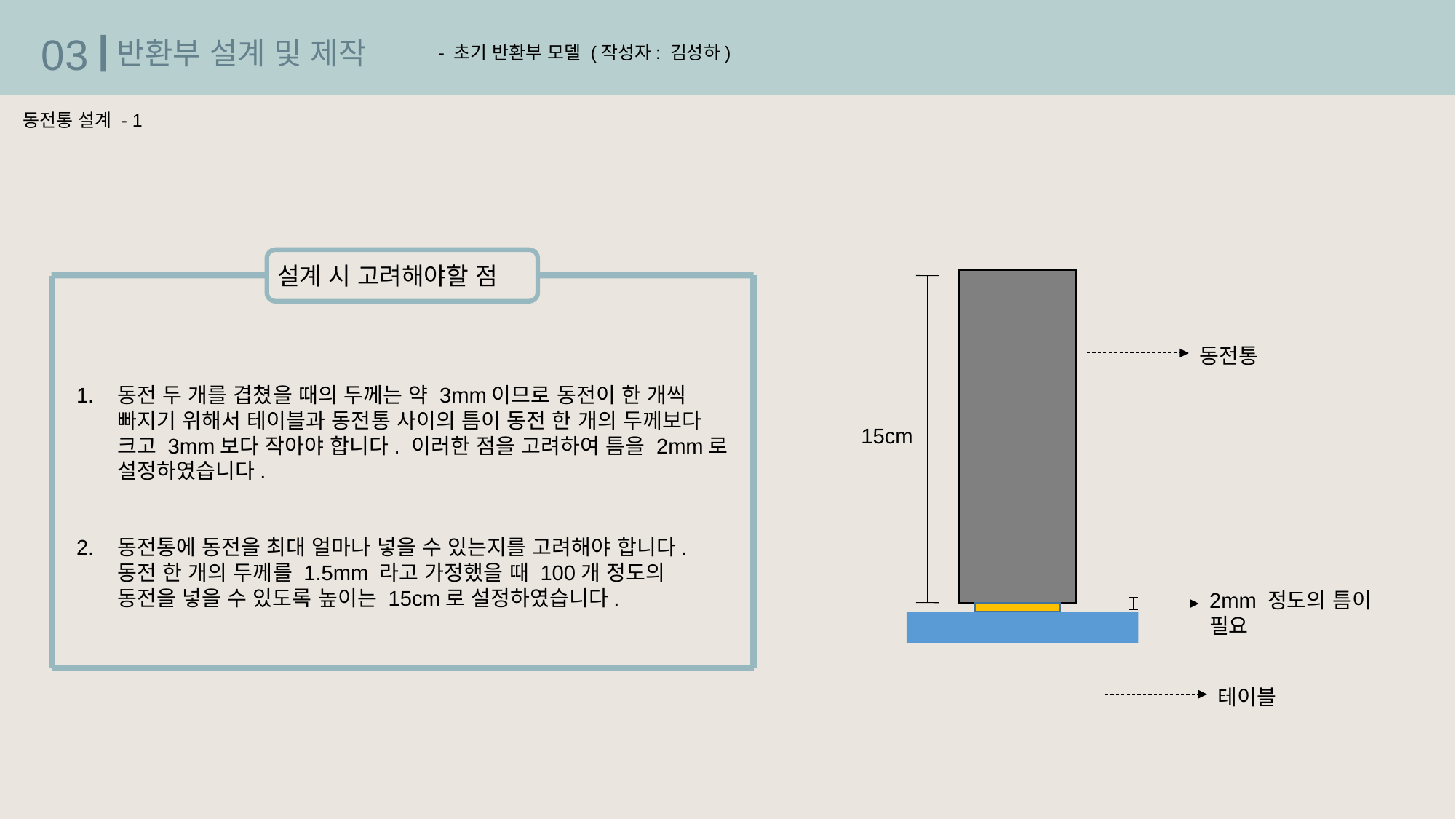

03
반환부 설계 및 제작

- 초기 반환부 모델 (작성자: 김성하)
동전통 설계 - 1

설계 시 고려해야할 점

동전통
2mm 정도의 틈이 필요

테이블
15cm
동전 두 개를 겹쳤을 때의 두께는 약 3mm이므로 동전이 한 개씩 빠지기 위해서 테이블과 동전통 사이의 틈이 동전 한 개의 두께보다 크고 3mm보다 작아야 합니다. 이러한 점을 고려하여 틈을 2mm로 설정하였습니다.

동전통에 동전을 최대 얼마나 넣을 수 있는지를 고려해야 합니다. 동전 한 개의 두께를 1.5mm 라고 가정했을 때 100개 정도의 동전을 넣을 수 있도록 높이는 15cm로 설정하였습니다.